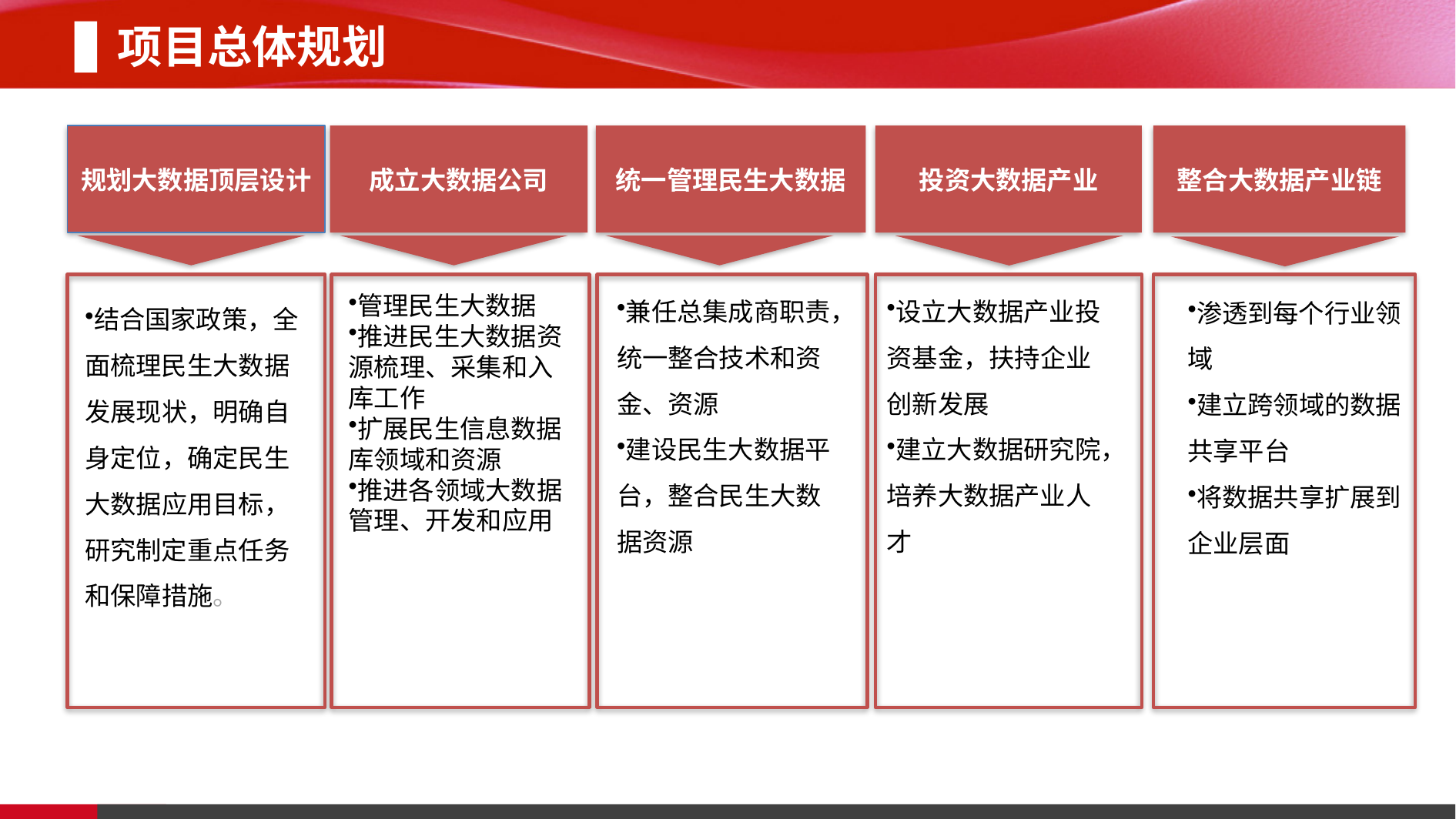

项目总体规划

成立大数据公司
规划大数据顶层设计
统一管理民生大数据
投资大数据产业
整合大数据产业链

渗透到每个行业领域
建立跨领域的数据共享平台
将数据共享扩展到企业层面

兼任总集成商职责，统一整合技术和资金、资源
建设民生大数据平台，整合民生大数据资源
设立大数据产业投资基金，扶持企业创新发展
建立大数据研究院，培养大数据产业人才

结合国家政策，全面梳理民生大数据发展现状，明确自身定位，确定民生大数据应用目标，研究制定重点任务和保障措施。
管理民生大数据
推进民生大数据资源梳理、采集和入库工作
扩展民生信息数据库领域和资源
推进各领域大数据管理、开发和应用